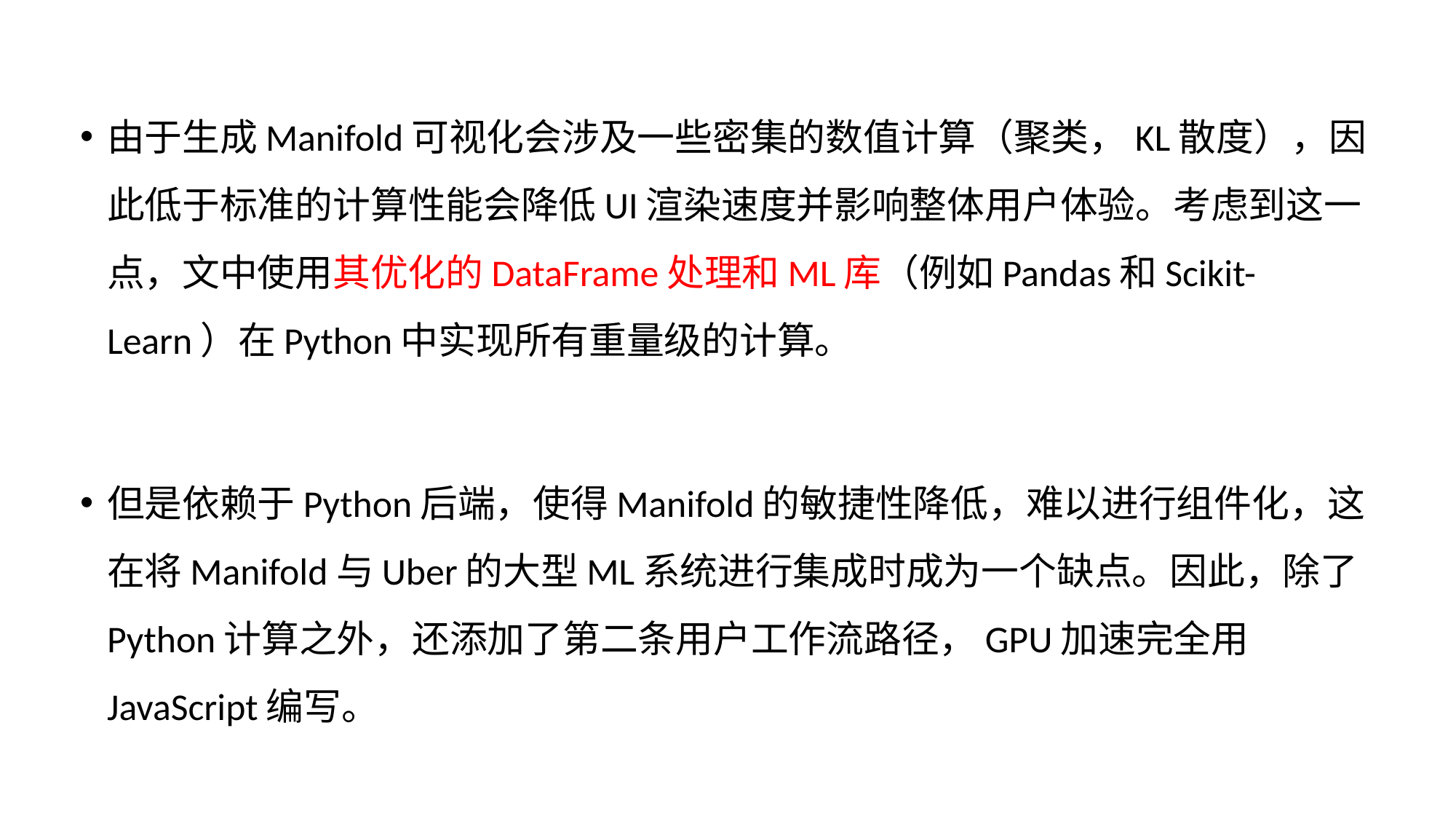

由于生成Manifold可视化会涉及一些密集的数值计算（聚类，KL散度），因此低于标准的计算性能会降低UI渲染速度并影响整体用户体验。考虑到这一点，文中使用其优化的DataFrame处理和ML库（例如Pandas和Scikit-Learn）在Python中实现所有重量级的计算。

但是依赖于Python后端，使得Manifold的敏捷性降低，难以进行组件化，这在将Manifold与Uber的大型ML系统进行集成时成为一个缺点。因此，除了Python计算之外，还添加了第二条用户工作流路径，GPU加速完全用JavaScript编写。